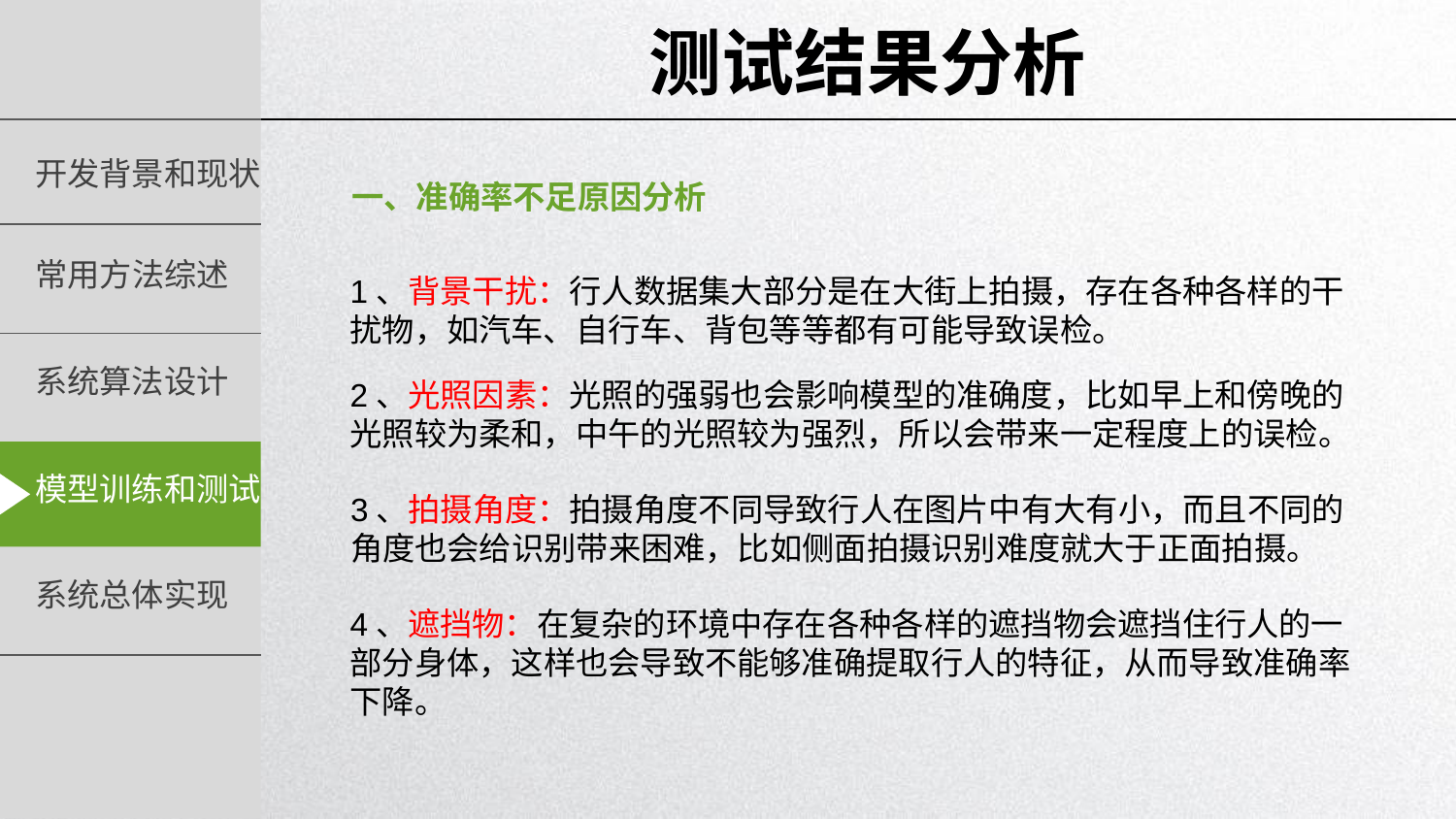

测试结果分析
一、准确率不足原因分析
1、背景干扰：行人数据集大部分是在大街上拍摄，存在各种各样的干扰物，如汽车、自行车、背包等等都有可能导致误检。
2、光照因素：光照的强弱也会影响模型的准确度，比如早上和傍晚的光照较为柔和，中午的光照较为强烈，所以会带来一定程度上的误检。
3、拍摄角度：拍摄角度不同导致行人在图片中有大有小，而且不同的角度也会给识别带来困难，比如侧面拍摄识别难度就大于正面拍摄。
4、遮挡物：在复杂的环境中存在各种各样的遮挡物会遮挡住行人的一部分身体，这样也会导致不能够准确提取行人的特征，从而导致准确率下降。
延时符